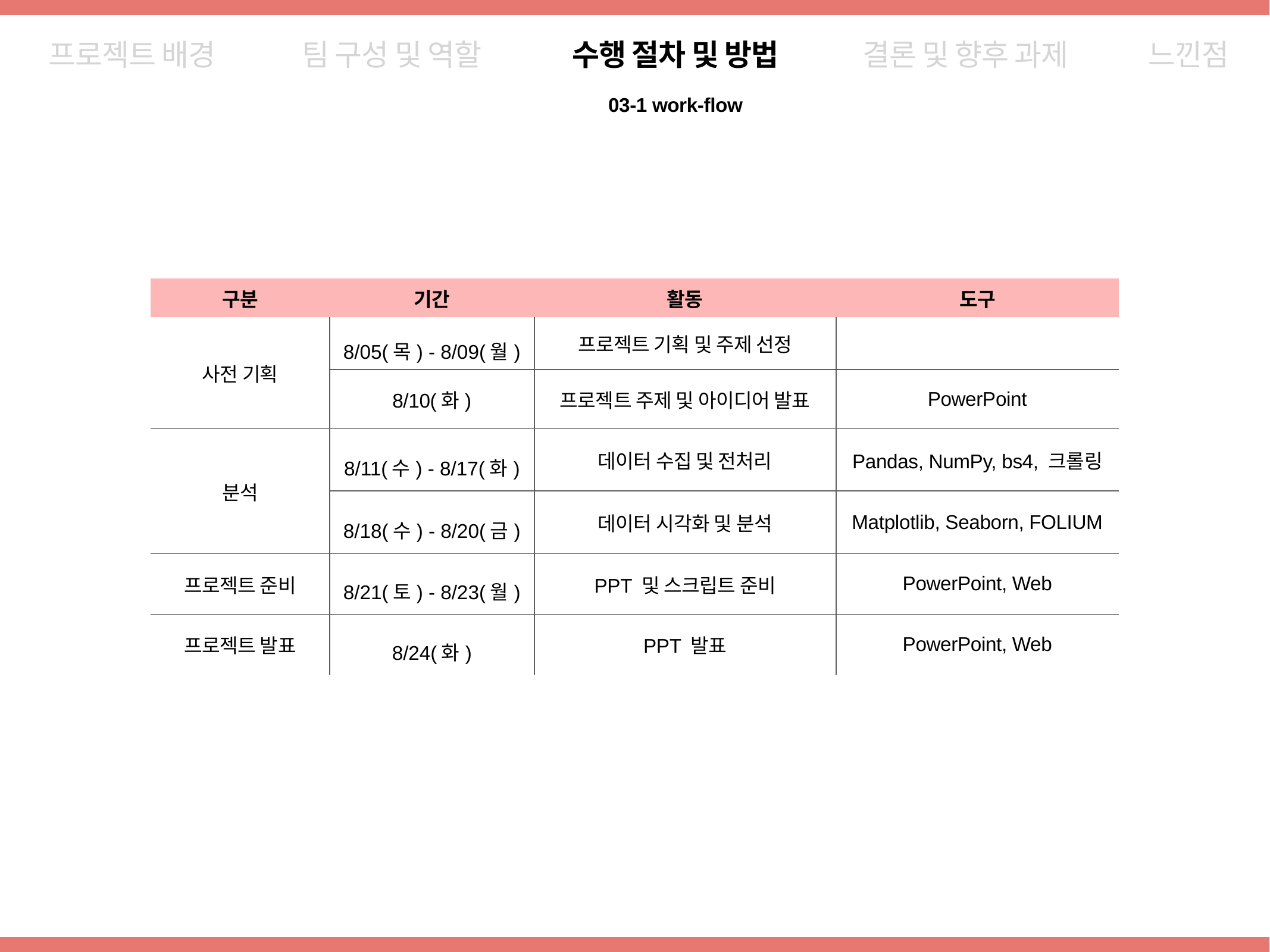

프로젝트 배경
팀 구성 및 역할
수행 절차 및 방법
결론 및 향후 과제
느낀점
03-1 work-flow
| 구분 | 기간 | 활동 | 도구 |
| --- | --- | --- | --- |
| 사전 기획 | 8/05(목) - 8/09(월) | 프로젝트 기획 및 주제 선정 |  |
|  | 8/10(화) | 프로젝트 주제 및 아이디어 발표 | PowerPoint |
| 분석 | 8/11(수) - 8/17(화) | 데이터 수집 및 전처리 | Pandas, NumPy, bs4, 크롤링 |
|  | 8/18(수) - 8/20(금) | 데이터 시각화 및 분석 | Matplotlib, Seaborn, FOLIUM |
| 프로젝트 준비 | 8/21(토) - 8/23(월) | PPT 및 스크립트 준비 | PowerPoint, Web |
| 프로젝트 발표 | 8/24(화) | PPT 발표 | PowerPoint, Web |